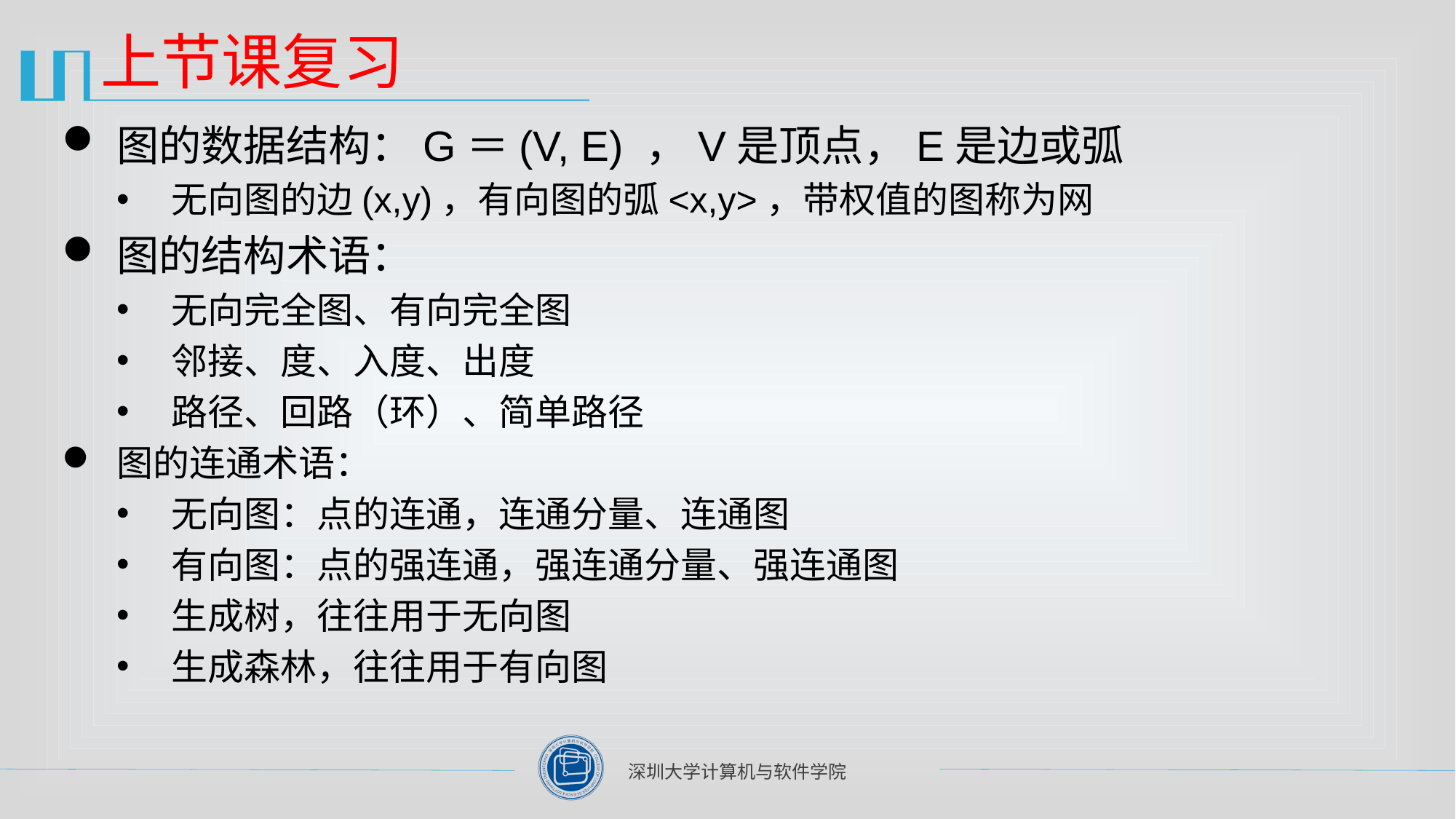

# 上节课复习
图的数据结构：G＝(V, E) ，V是顶点，E是边或弧
无向图的边(x,y)，有向图的弧<x,y>，带权值的图称为网
图的结构术语：
无向完全图、有向完全图
邻接、度、入度、出度
路径、回路（环）、简单路径
图的连通术语：
无向图：点的连通，连通分量、连通图
有向图：点的强连通，强连通分量、强连通图
生成树，往往用于无向图
生成森林，往往用于有向图

28